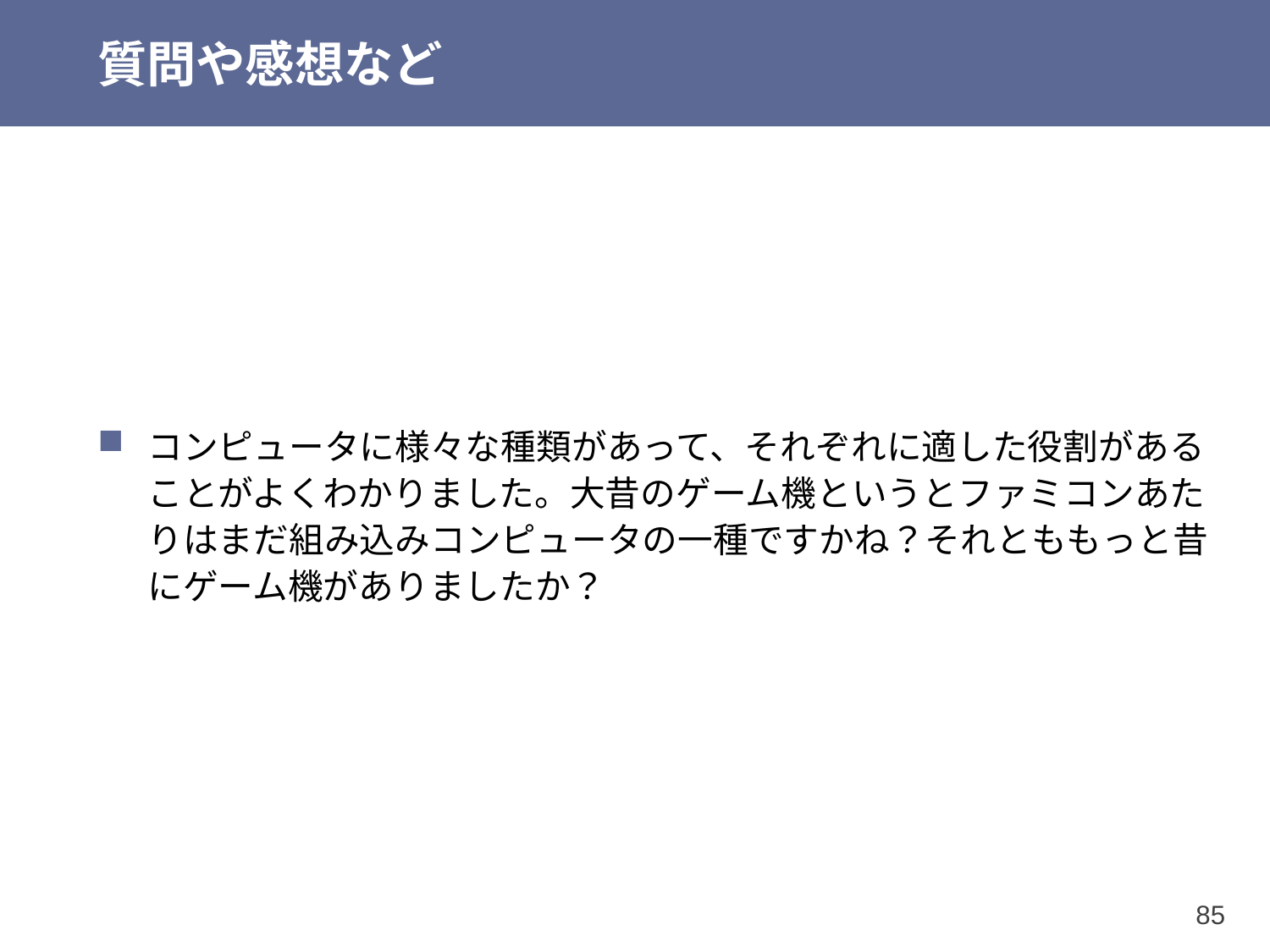

# 質問や感想など
コンピュータに様々な種類があって、それぞれに適した役割があることがよくわかりました。大昔のゲーム機というとファミコンあたりはまだ組み込みコンピュータの一種ですかね？それとももっと昔にゲーム機がありましたか？